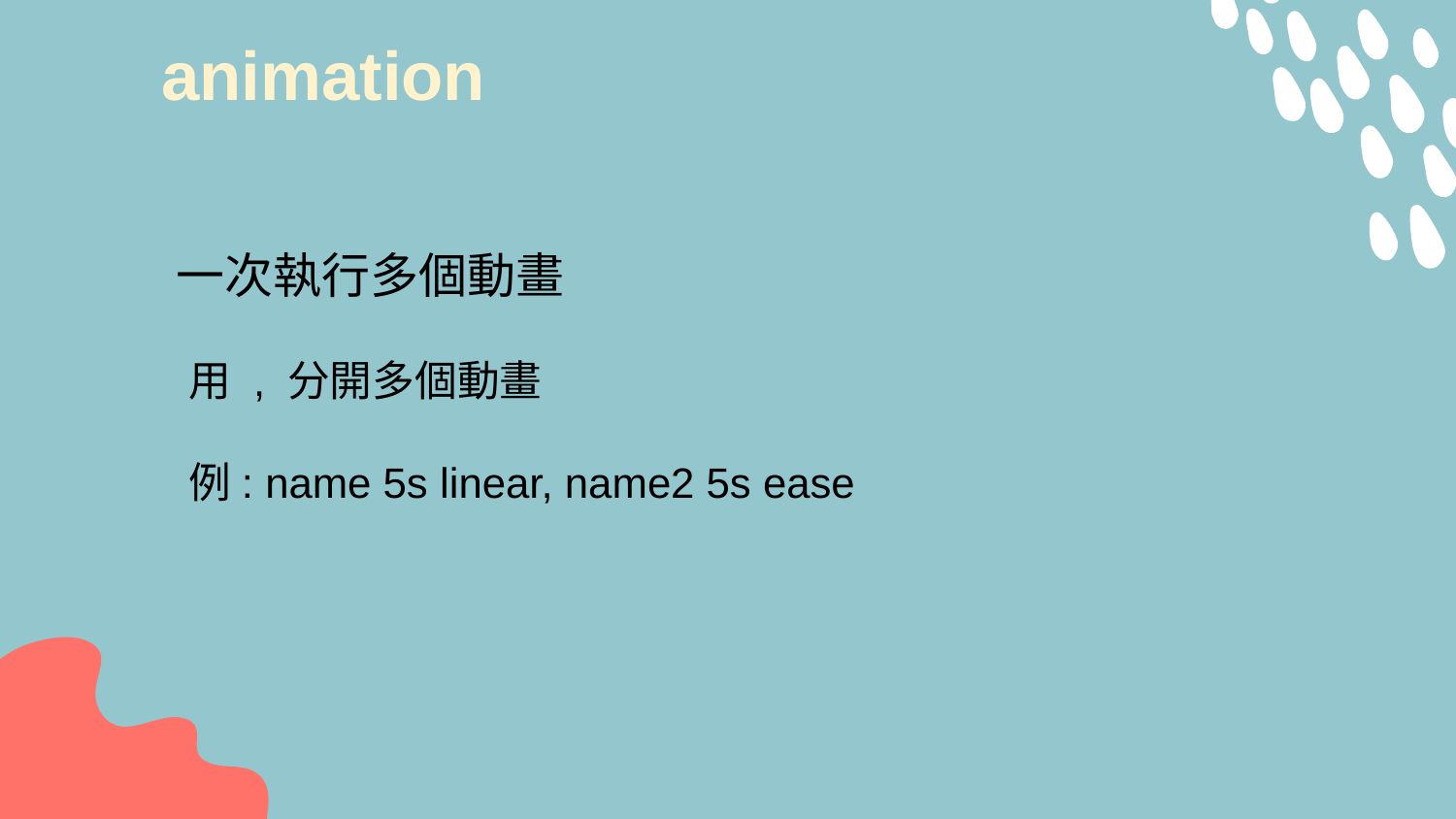

# animation
一次執行多個動畫
用 , 分開多個動畫

例: name 5s linear, name2 5s ease